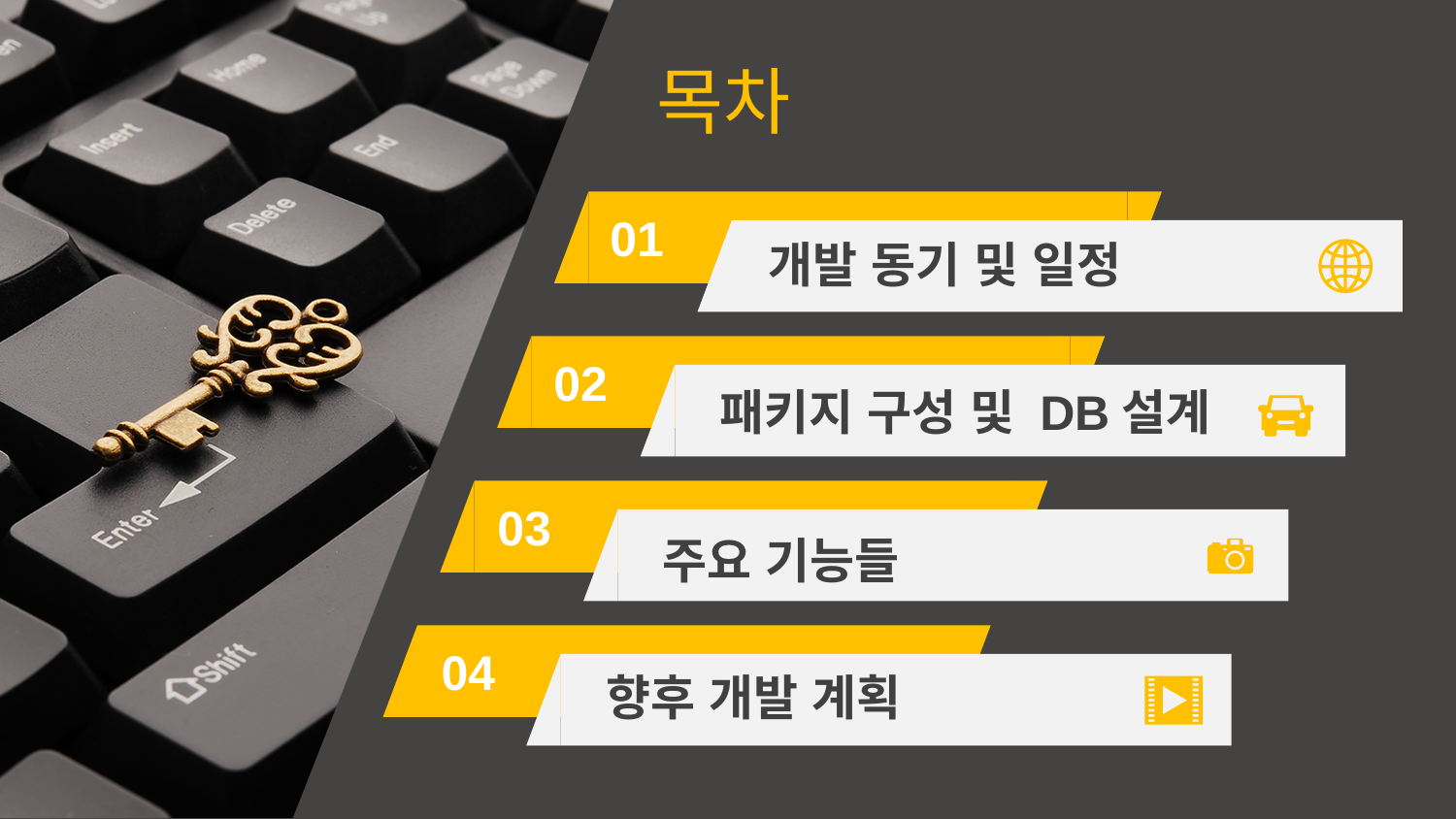

목차

01
개발 동기 및 일정

02
패키지 구성 및 DB설계

03
주요 기능들

04
향후 개발 계획